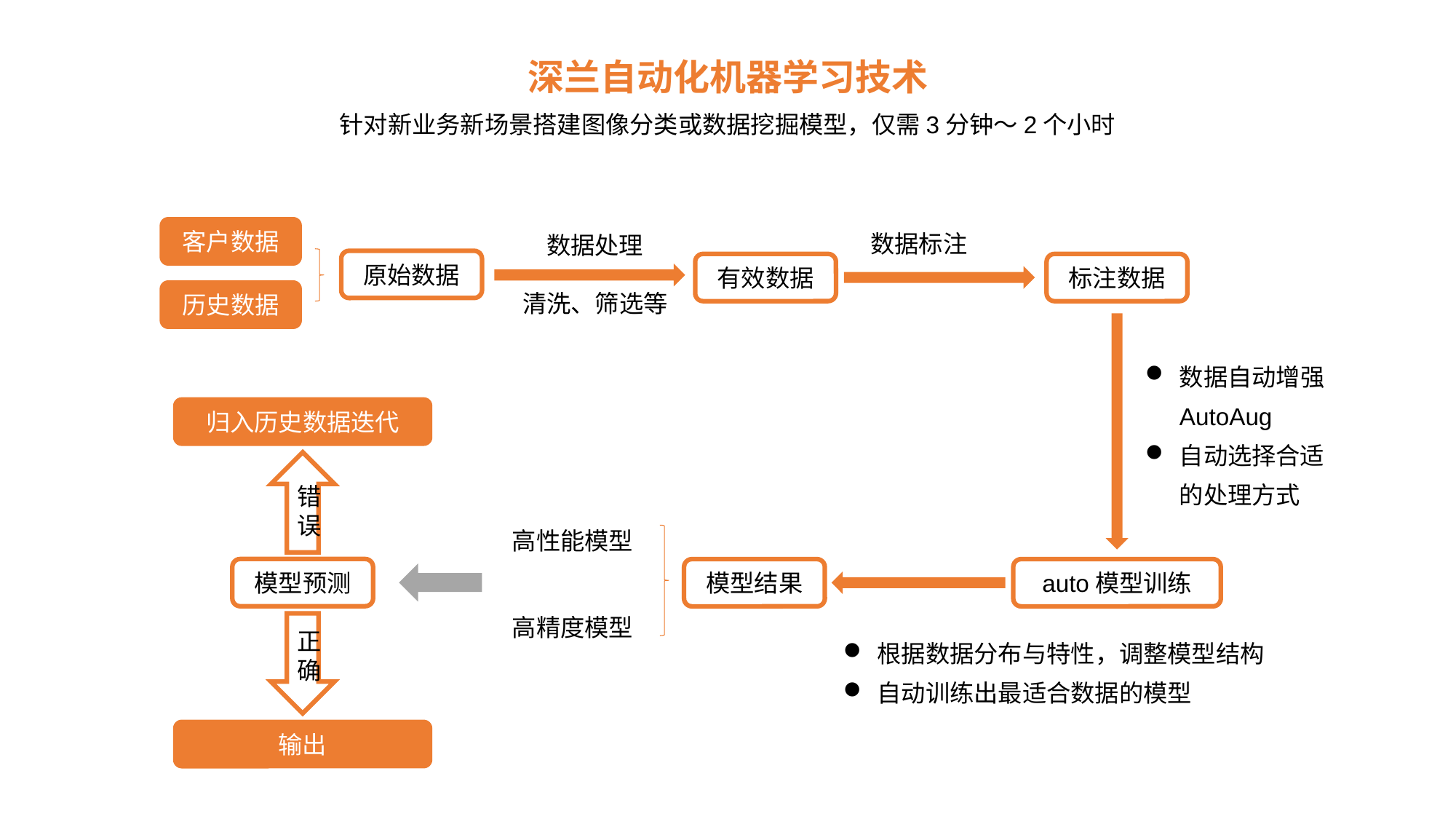

深兰自动化机器学习技术
针对新业务新场景搭建图像分类或数据挖掘模型，仅需3分钟～2个小时
客户数据
数据标注
数据处理

清洗、筛选等

原始数据
有效数据
标注数据

历史数据

数据自动增强AutoAug
自动选择合适的处理方式
归入历史数据迭代
错误
高性能模型

高精度模型

模型预测
模型结果
auto模型训练

正确

根据数据分布与特性，调整模型结构
自动训练出最适合数据的模型
输出